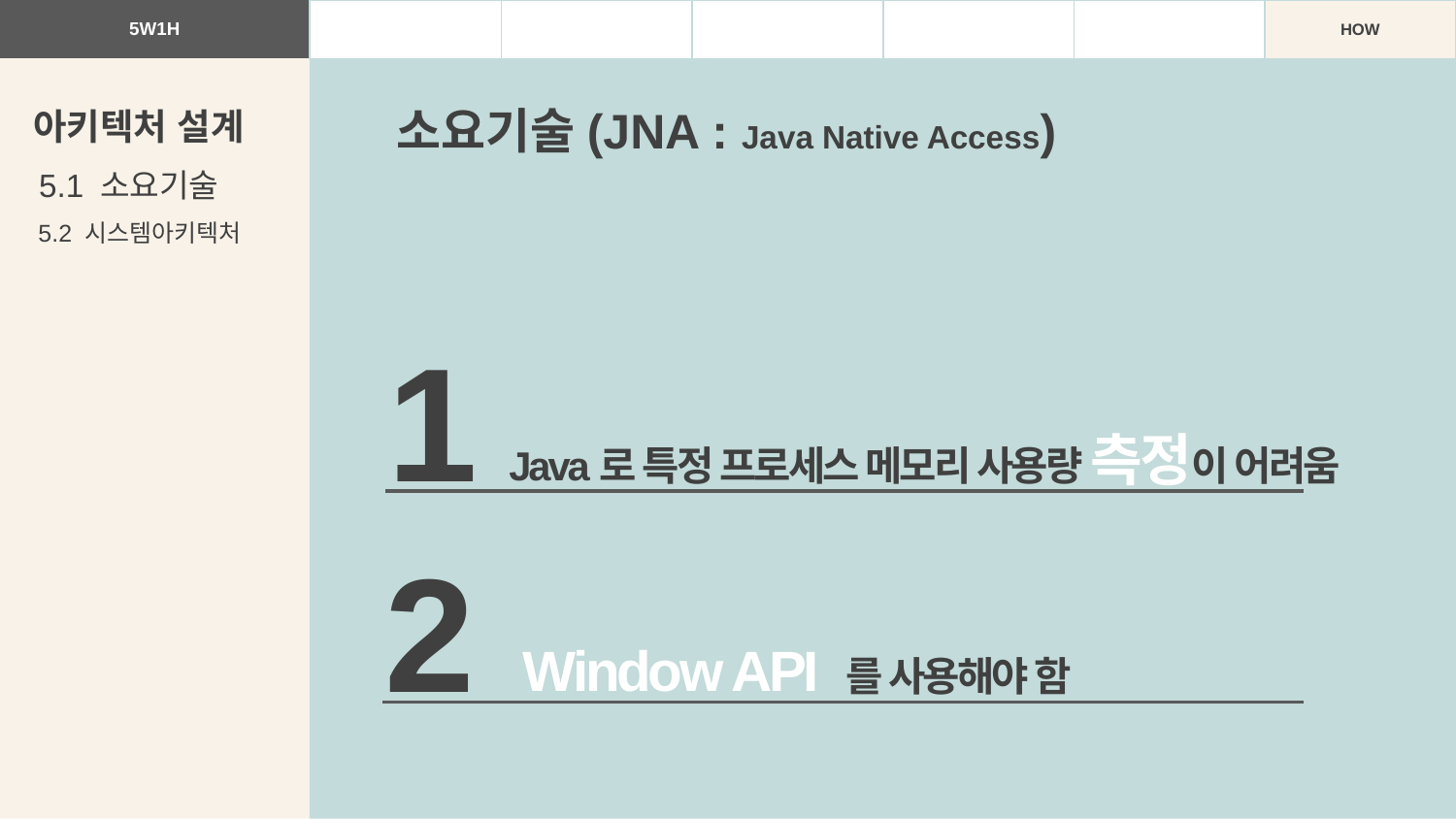

| 5W1H | WHAT | WHY | WHO | WHEN | WHERE | HOW |
| --- | --- | --- | --- | --- | --- | --- |
소요기술(JNA : Java Native Access)
아키텍처 설계
5.1 소요기술
5.2 시스템아키텍처
1
Java로 특정 프로세스 메모리 사용량 측정이 어려움
2
Window API 를 사용해야 함